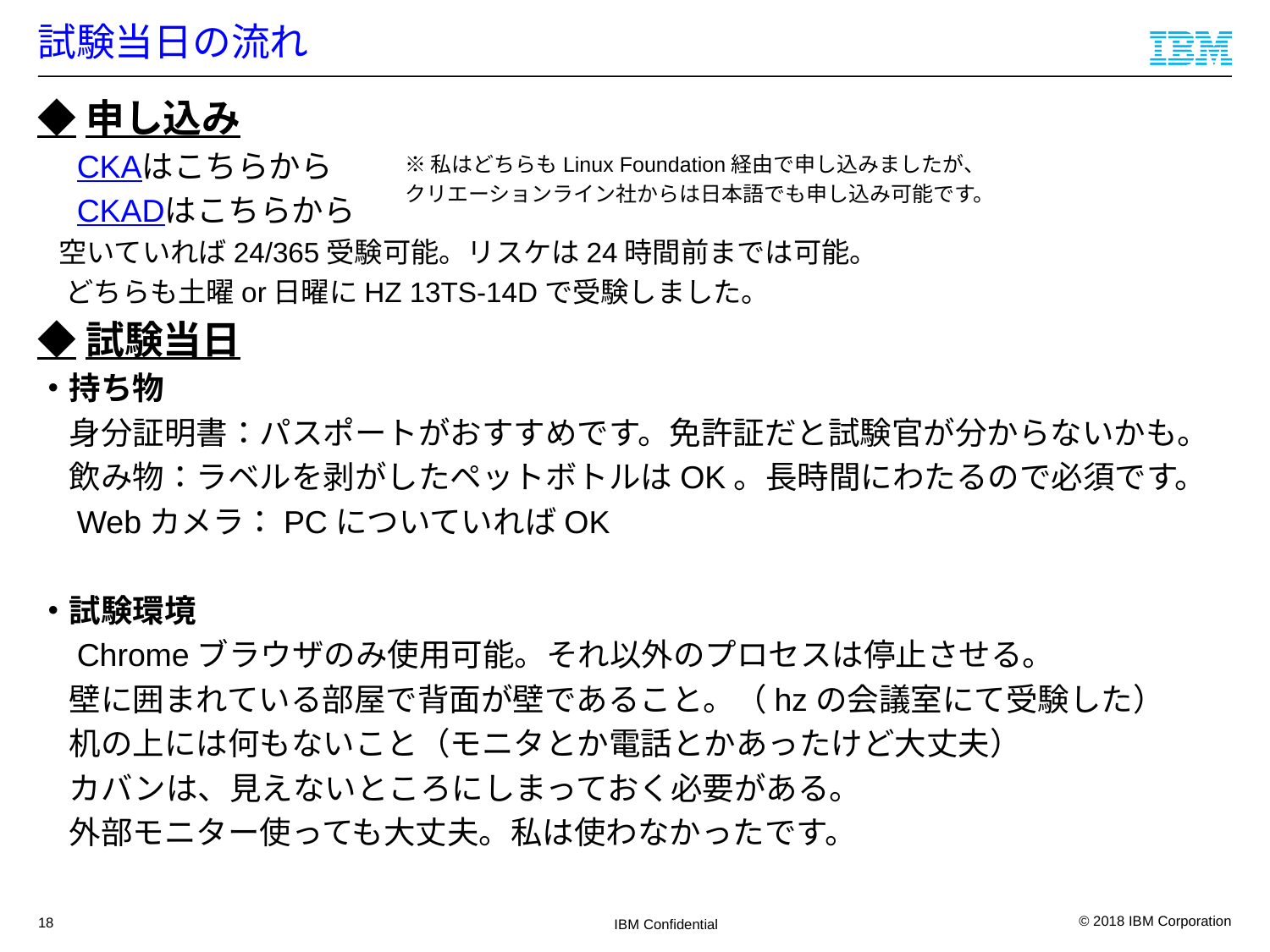

# 試験当日の流れ
◆申し込み
　CKAはこちらから
　CKADはこちらから
　空いていれば24/365受験可能。リスケは24時間前までは可能。
　どちらも土曜or日曜にHZ 13TS-14Dで受験しました。
◆試験当日
・持ち物
　身分証明書：パスポートがおすすめです。免許証だと試験官が分からないかも。
　飲み物：ラベルを剥がしたペットボトルはOK。長時間にわたるので必須です。
　Webカメラ：PCについていればOK

・試験環境
　Chromeブラウザのみ使用可能。それ以外のプロセスは停止させる。
　壁に囲まれている部屋で背面が壁であること。（hzの会議室にて受験した）
　机の上には何もないこと（モニタとか電話とかあったけど大丈夫）
　カバンは、見えないところにしまっておく必要がある。
　外部モニター使っても大丈夫。私は使わなかったです。
※私はどちらもLinux Foundation経由で申し込みましたが、
クリエーションライン社からは日本語でも申し込み可能です。